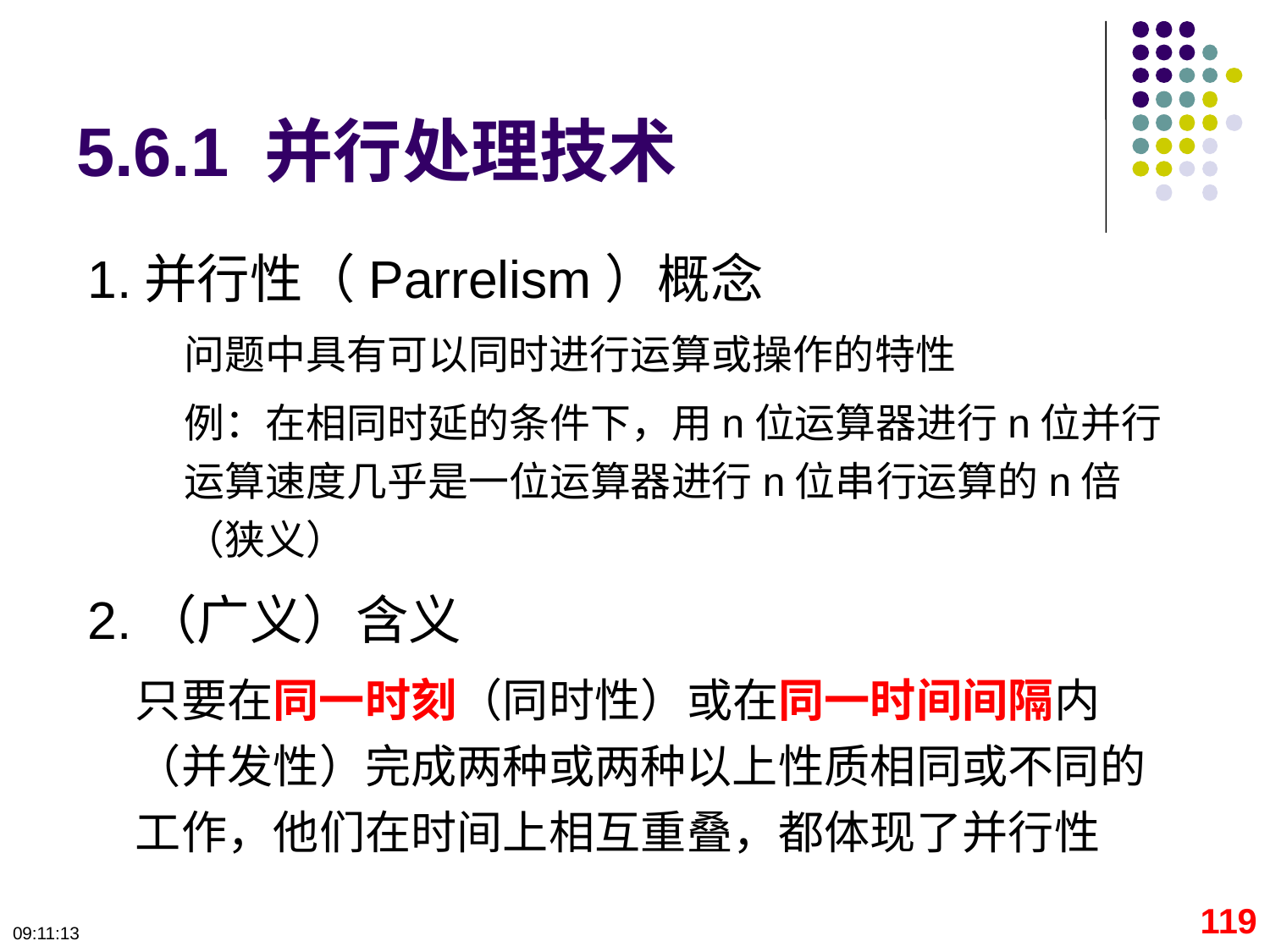

# 5.6.1 并行处理技术
1.并行性（Parrelism）概念
问题中具有可以同时进行运算或操作的特性
例：在相同时延的条件下，用n位运算器进行n位并行运算速度几乎是一位运算器进行n位串行运算的n倍（狭义）
2.（广义）含义
只要在同一时刻（同时性）或在同一时间间隔内（并发性）完成两种或两种以上性质相同或不同的工作，他们在时间上相互重叠，都体现了并行性
119
09:11:13